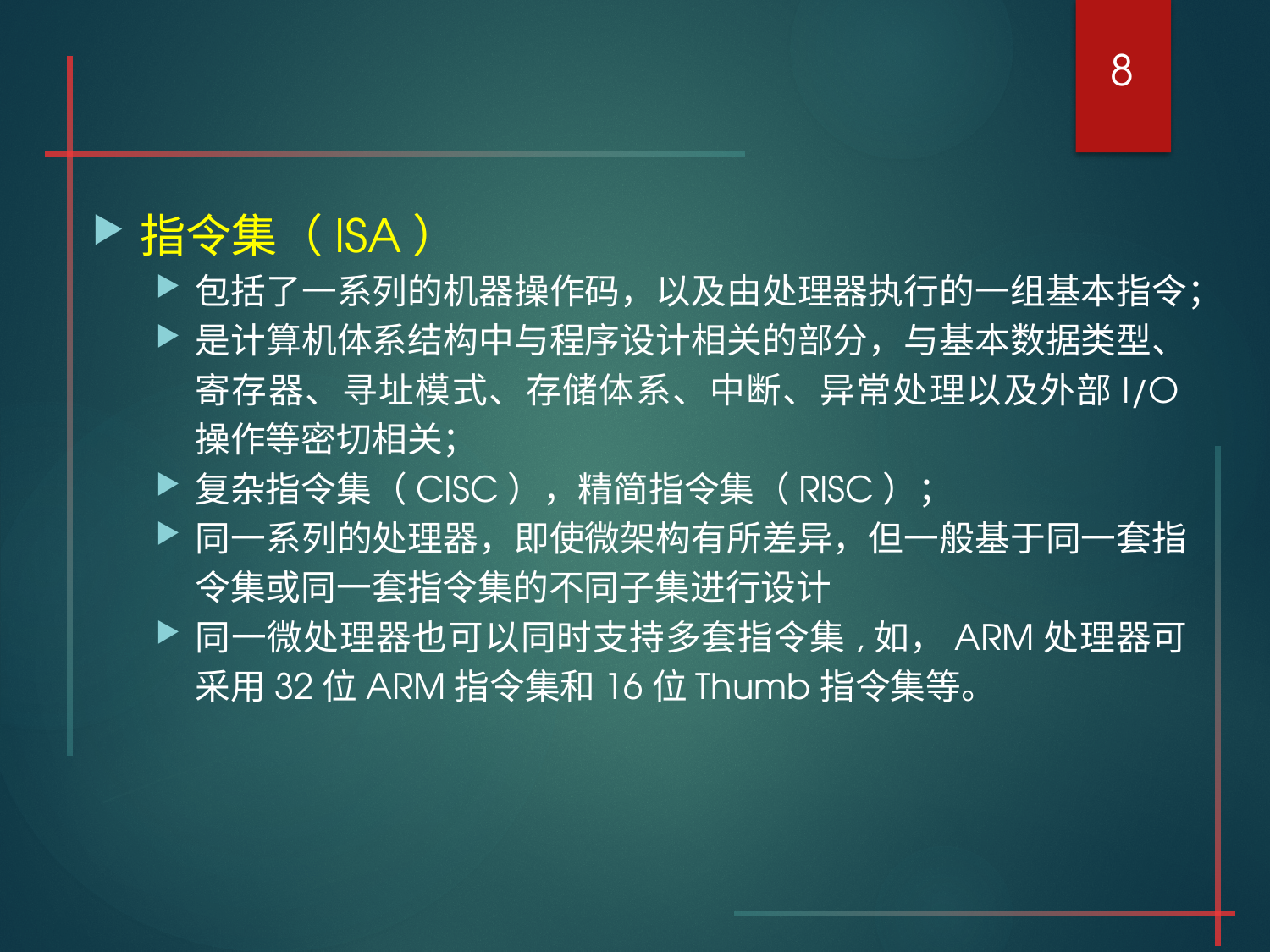

8
#
指令集（ISA）
包括了一系列的机器操作码，以及由处理器执行的一组基本指令；
是计算机体系结构中与程序设计相关的部分，与基本数据类型、寄存器、寻址模式、存储体系、中断、异常处理以及外部I/O操作等密切相关；
复杂指令集（CISC），精简指令集（RISC）；
同一系列的处理器，即使微架构有所差异，但一般基于同一套指令集或同一套指令集的不同子集进行设计
同一微处理器也可以同时支持多套指令集,如，ARM处理器可采用32位ARM指令集和16位Thumb指令集等。